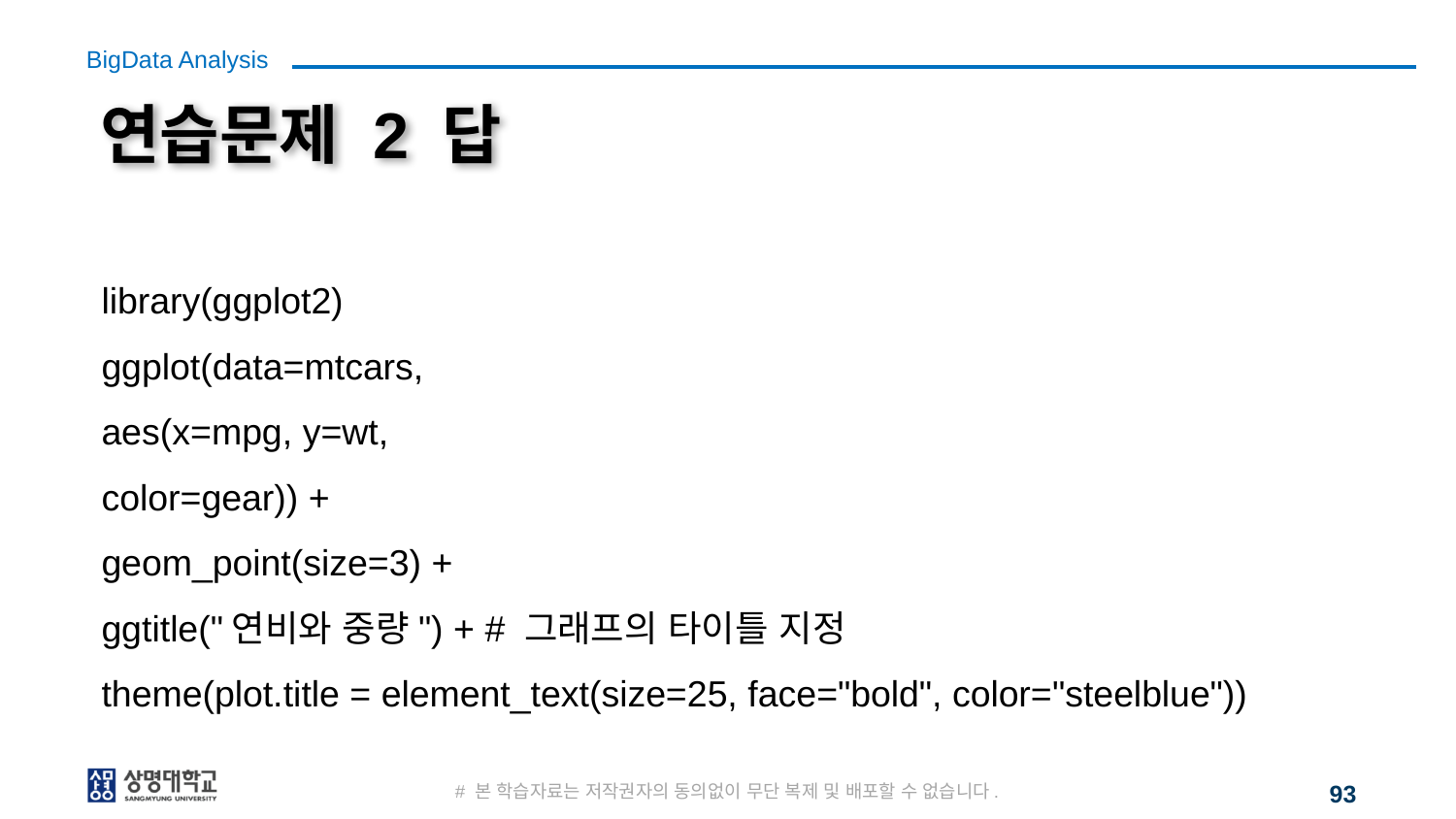

# 연습문제 2 답
library(ggplot2)
ggplot(data=mtcars,
aes(x=mpg, y=wt,
color=gear)) +
geom_point(size=3) +
ggtitle("연비와 중량") + # 그래프의 타이틀 지정
theme(plot.title = element_text(size=25, face="bold", color="steelblue"))

# 본 학습자료는 저작권자의 동의없이 무단 복제 및 배포할 수 없습니다.
93